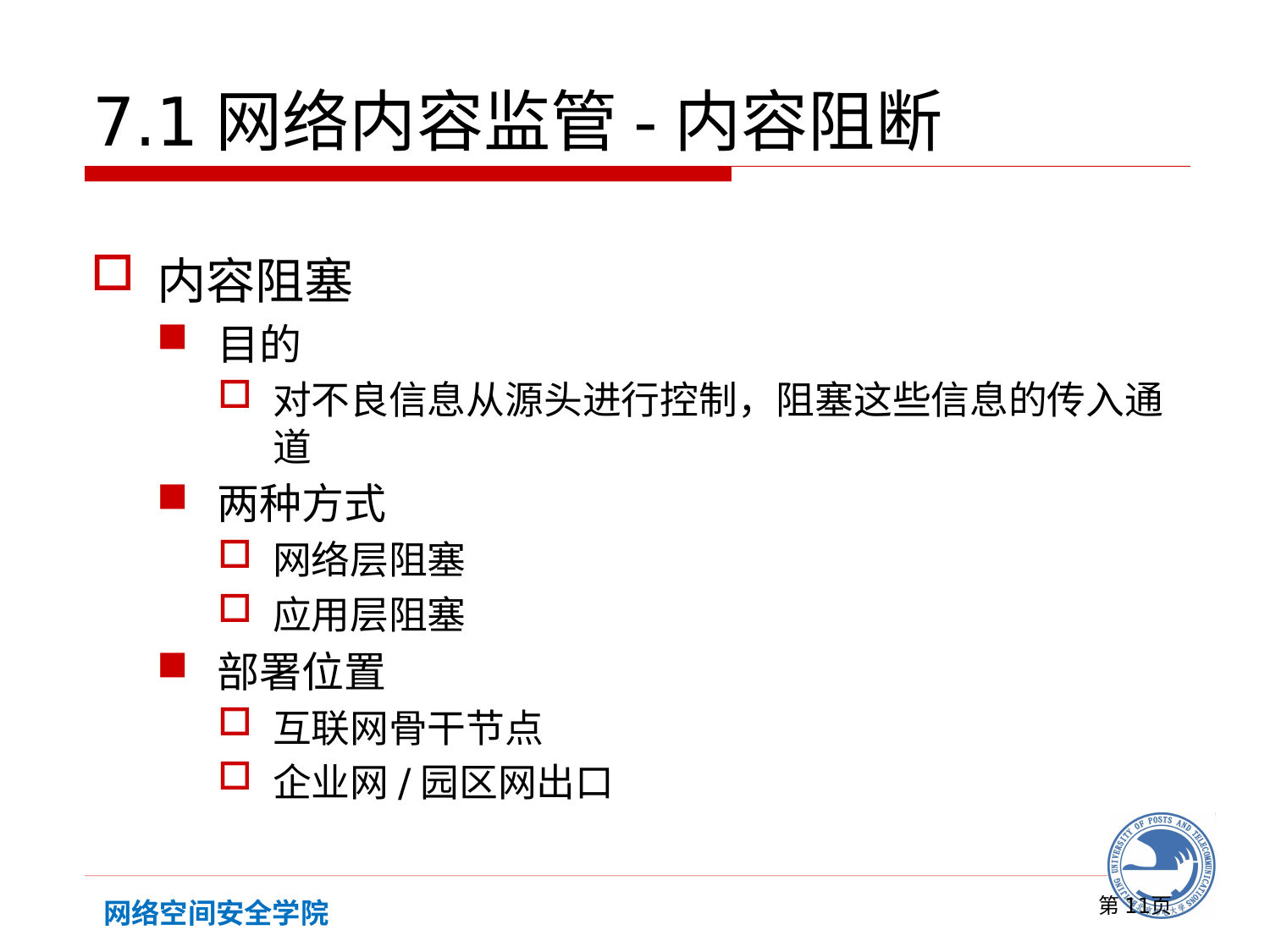

# 7.1网络内容监管-内容阻断
内容阻塞
目的
对不良信息从源头进行控制，阻塞这些信息的传入通道
两种方式
网络层阻塞
应用层阻塞
部署位置
互联网骨干节点
企业网/园区网出口
第11页